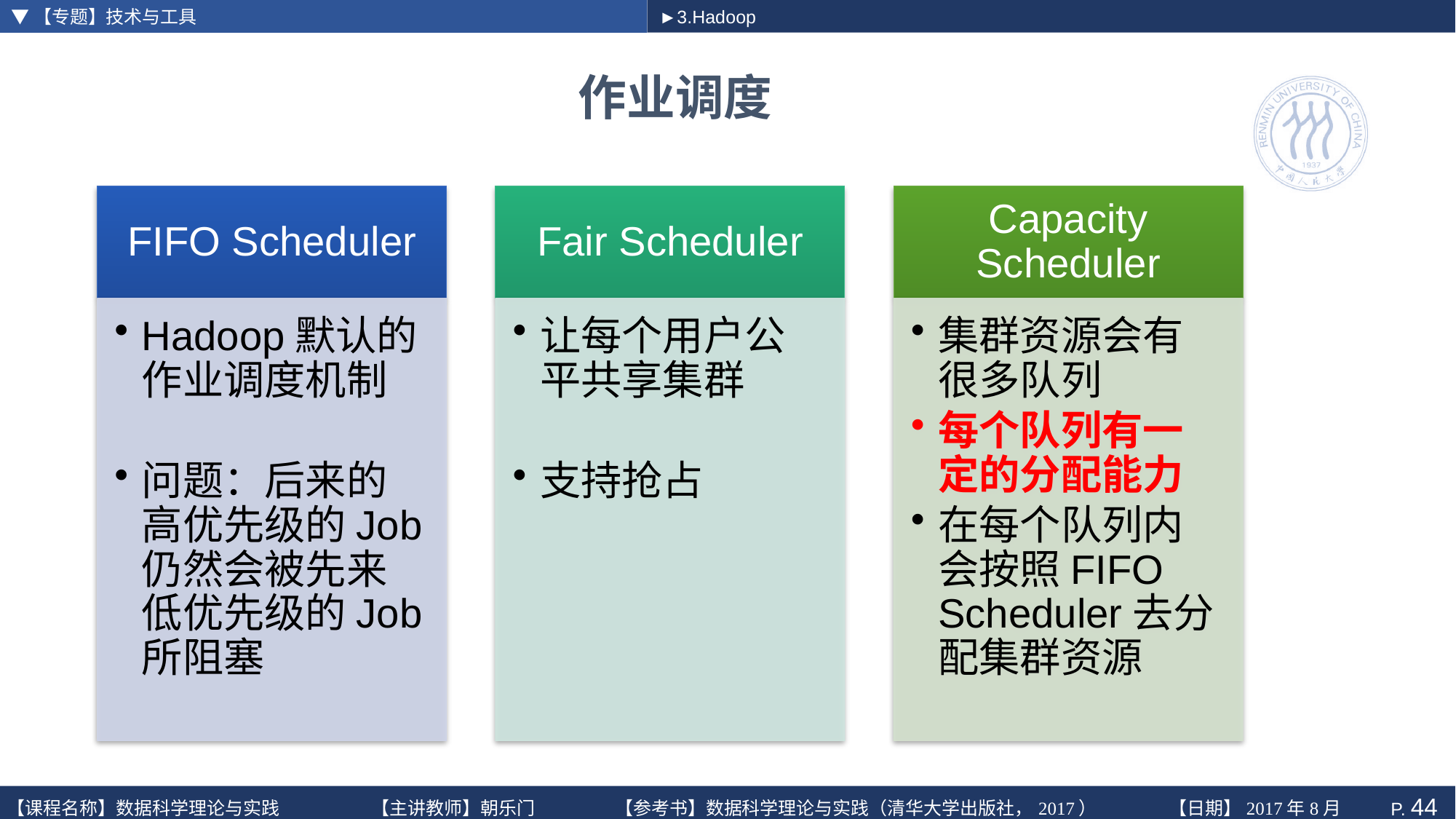

▼【专题】技术与工具
►3.Hadoop
# 作业调度
FIFO Scheduler
Hadoop默认的作业调度机制

问题：后来的高优先级的Job仍然会被先来低优先级的Job所阻塞
Fair Scheduler
让每个用户公平共享集群

支持抢占
Capacity Scheduler
集群资源会有很多队列
每个队列有一定的分配能力
在每个队列内会按照FIFO Scheduler去分配集群资源